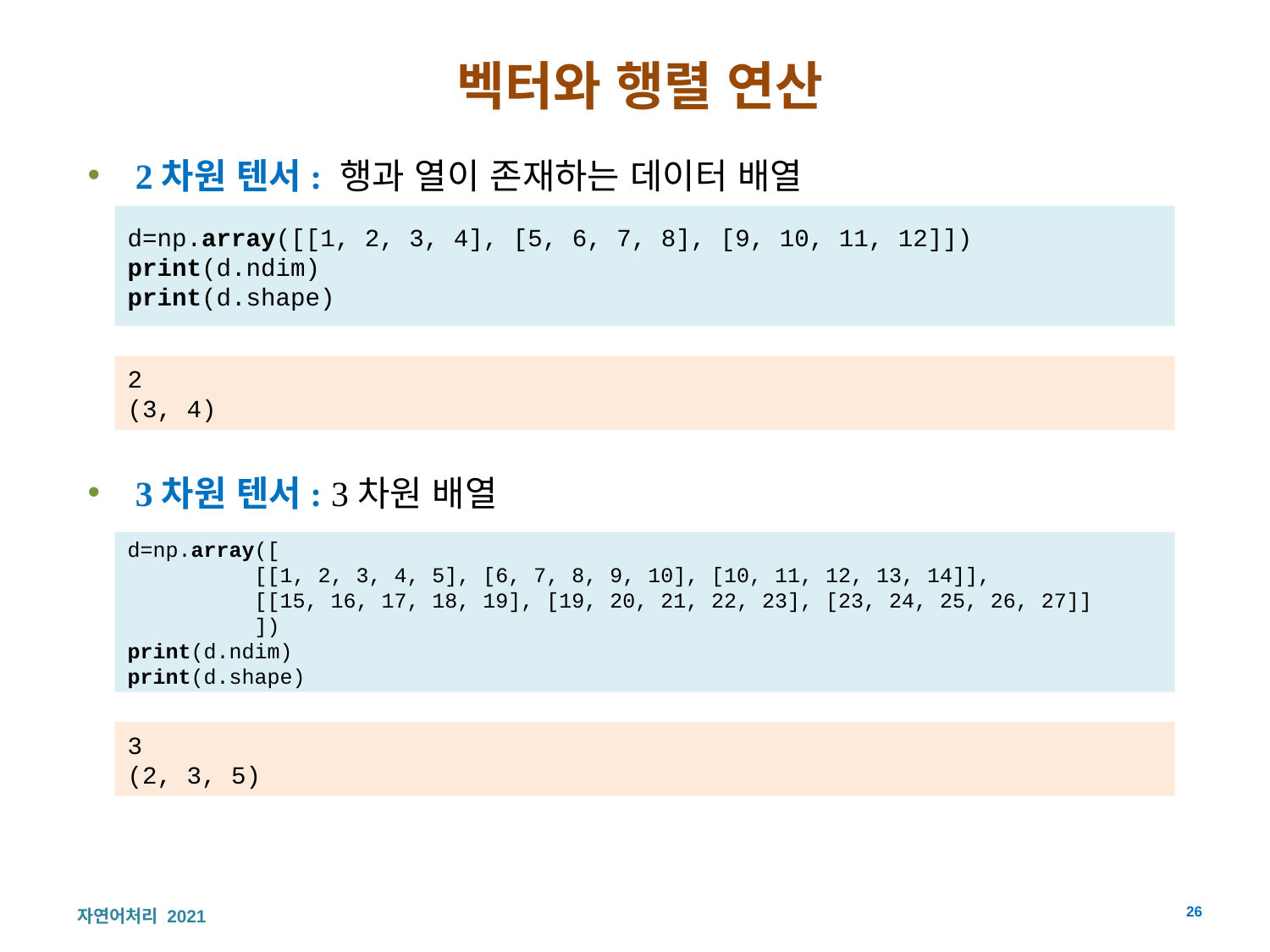

# 벡터와 행렬 연산
2차원 텐서: 행과 열이 존재하는 데이터 배열

3차원 텐서: 3차원 배열

d=np.array([[1, 2, 3, 4], [5, 6, 7, 8], [9, 10, 11, 12]])
print(d.ndim)
print(d.shape)
2
(3, 4)
d=np.array([
	[[1, 2, 3, 4, 5], [6, 7, 8, 9, 10], [10, 11, 12, 13, 14]],
	[[15, 16, 17, 18, 19], [19, 20, 21, 22, 23], [23, 24, 25, 26, 27]]
	])
print(d.ndim)
print(d.shape)
3
(2, 3, 5)